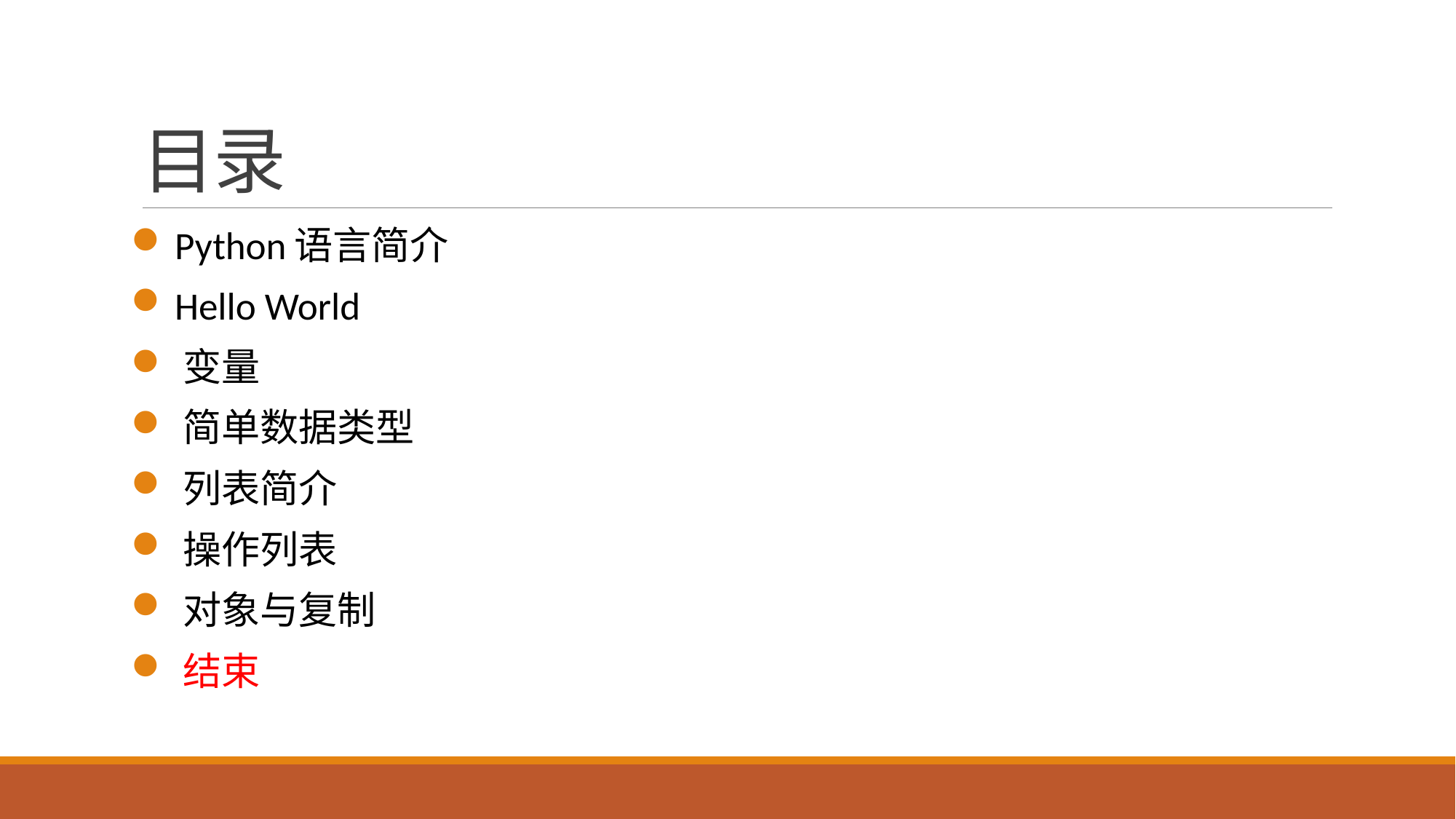

# 目录
 Python语言简介
 Hello World
 变量
 简单数据类型
 列表简介
 操作列表
 对象与复制
 结束